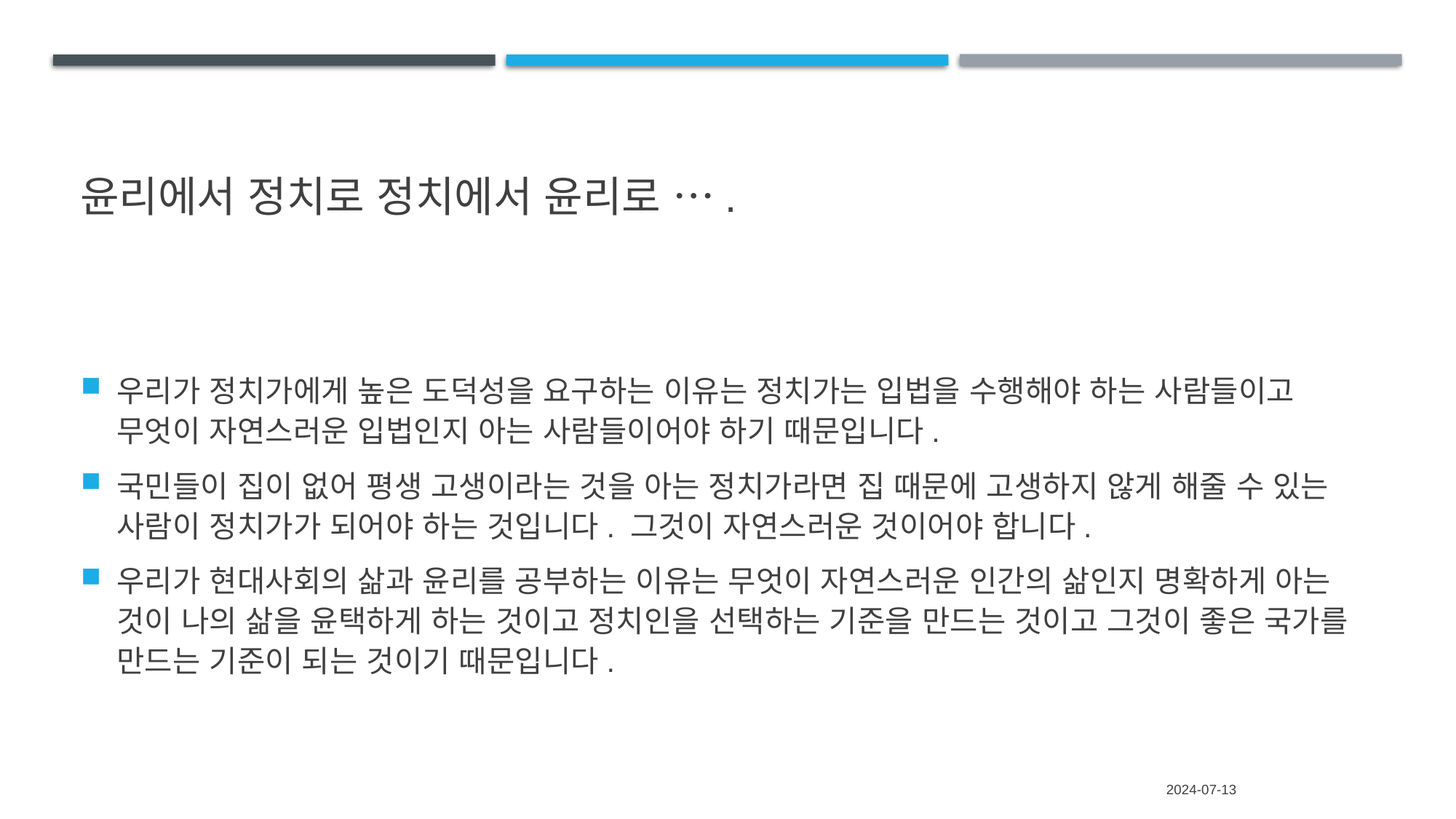

# 윤리에서 정치로 정치에서 윤리로 ….
우리가 정치가에게 높은 도덕성을 요구하는 이유는 정치가는 입법을 수행해야 하는 사람들이고 무엇이 자연스러운 입법인지 아는 사람들이어야 하기 때문입니다.
국민들이 집이 없어 평생 고생이라는 것을 아는 정치가라면 집 때문에 고생하지 않게 해줄 수 있는 사람이 정치가가 되어야 하는 것입니다. 그것이 자연스러운 것이어야 합니다.
우리가 현대사회의 삶과 윤리를 공부하는 이유는 무엇이 자연스러운 인간의 삶인지 명확하게 아는 것이 나의 삶을 윤택하게 하는 것이고 정치인을 선택하는 기준을 만드는 것이고 그것이 좋은 국가를 만드는 기준이 되는 것이기 때문입니다.
2024-07-13